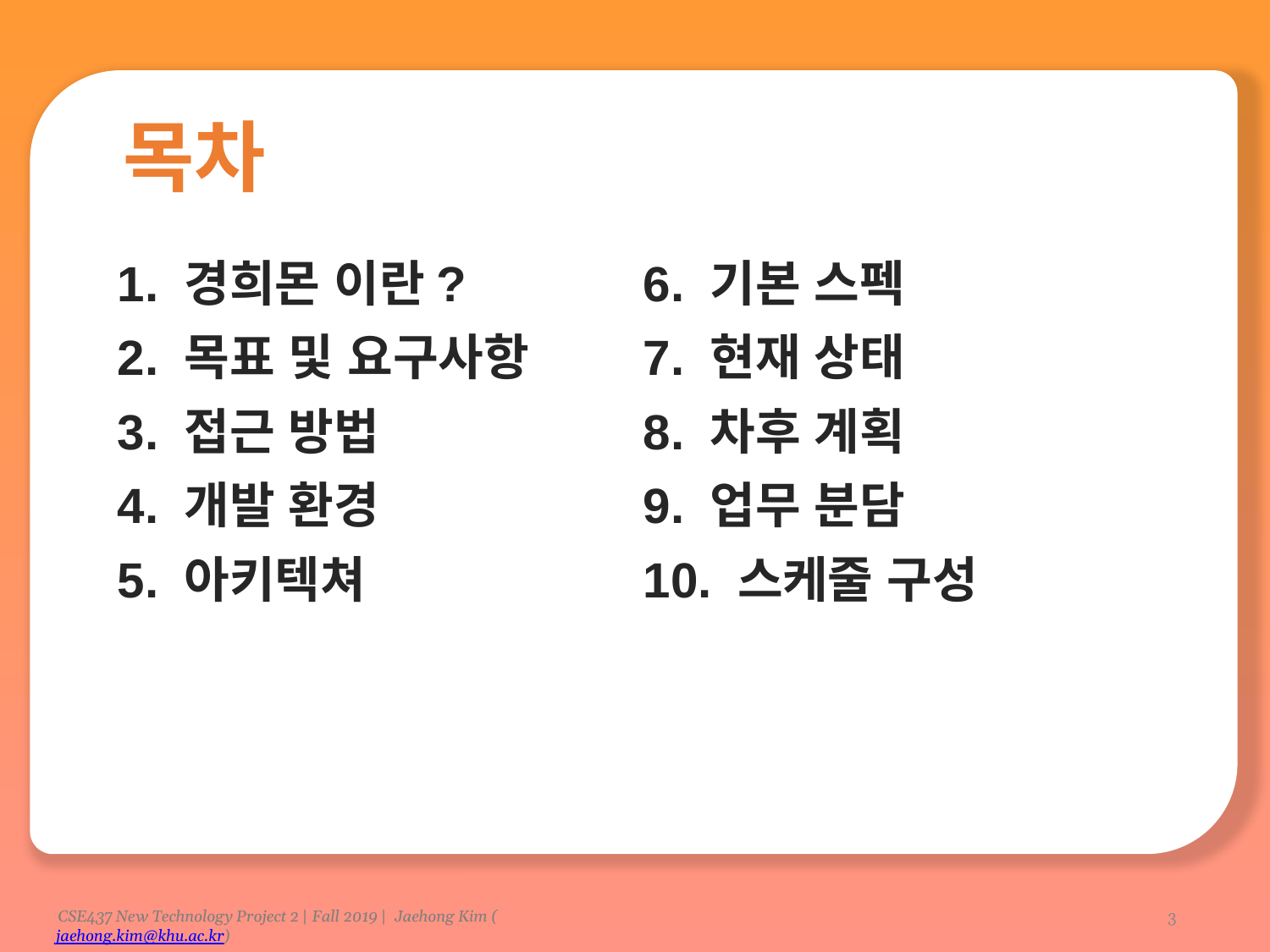

목차
1. 경희몬 이란?
2. 목표 및 요구사항
3. 접근 방법
4. 개발 환경
5. 아키텍쳐
6. 기본 스펙
7. 현재 상태
8. 차후 계획
9. 업무 분담
10. 스케줄 구성
3